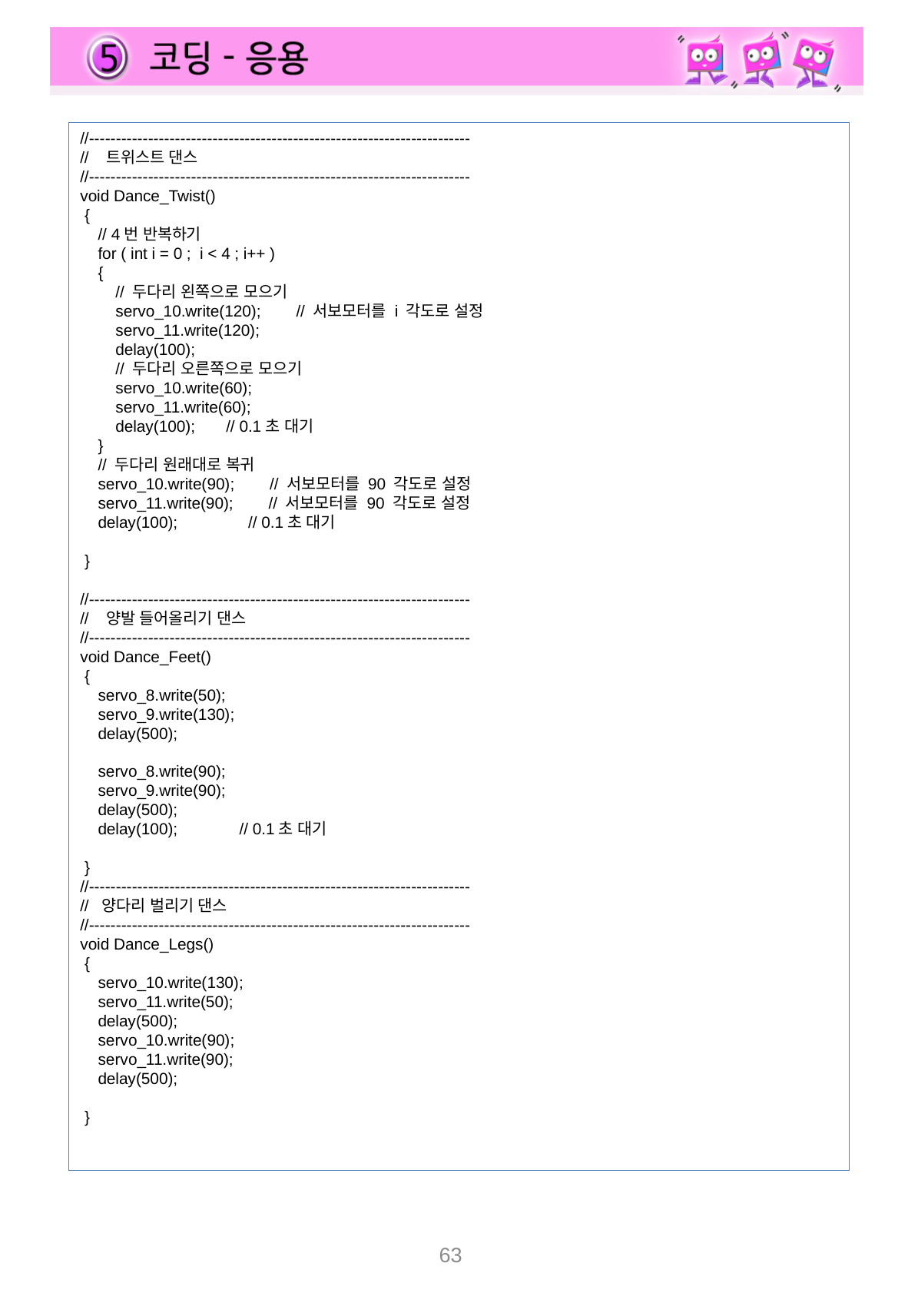

//-----------------------------------------------------------------------
//   트위스트 댄스
//-----------------------------------------------------------------------
void Dance_Twist()
 {
    // 4번 반복하기
    for ( int i = 0 ;  i < 4 ; i++ )
    {
        // 두다리 왼쪽으로 모으기
        servo_10.write(120);        // 서보모터를 i 각도로 설정
        servo_11.write(120);
        delay(100);
        // 두다리 오른쪽으로 모으기
        servo_10.write(60);
        servo_11.write(60);
        delay(100);       // 0.1초 대기
    }
    // 두다리 원래대로 복귀
    servo_10.write(90);        // 서보모터를 90 각도로 설정
    servo_11.write(90);        // 서보모터를 90 각도로 설정
    delay(100);                // 0.1초 대기

 }

//-----------------------------------------------------------------------
//   양발 들어올리기 댄스
//-----------------------------------------------------------------------
void Dance_Feet()
 {
    servo_8.write(50);
    servo_9.write(130);
    delay(500);

    servo_8.write(90);
    servo_9.write(90);
    delay(500);
    delay(100);              // 0.1초 대기

 }
//-----------------------------------------------------------------------
//  양다리 벌리기 댄스
//-----------------------------------------------------------------------
void Dance_Legs()
 {
    servo_10.write(130);
    servo_11.write(50);
    delay(500);
    servo_10.write(90);
    servo_11.write(90);
    delay(500);

 }

63